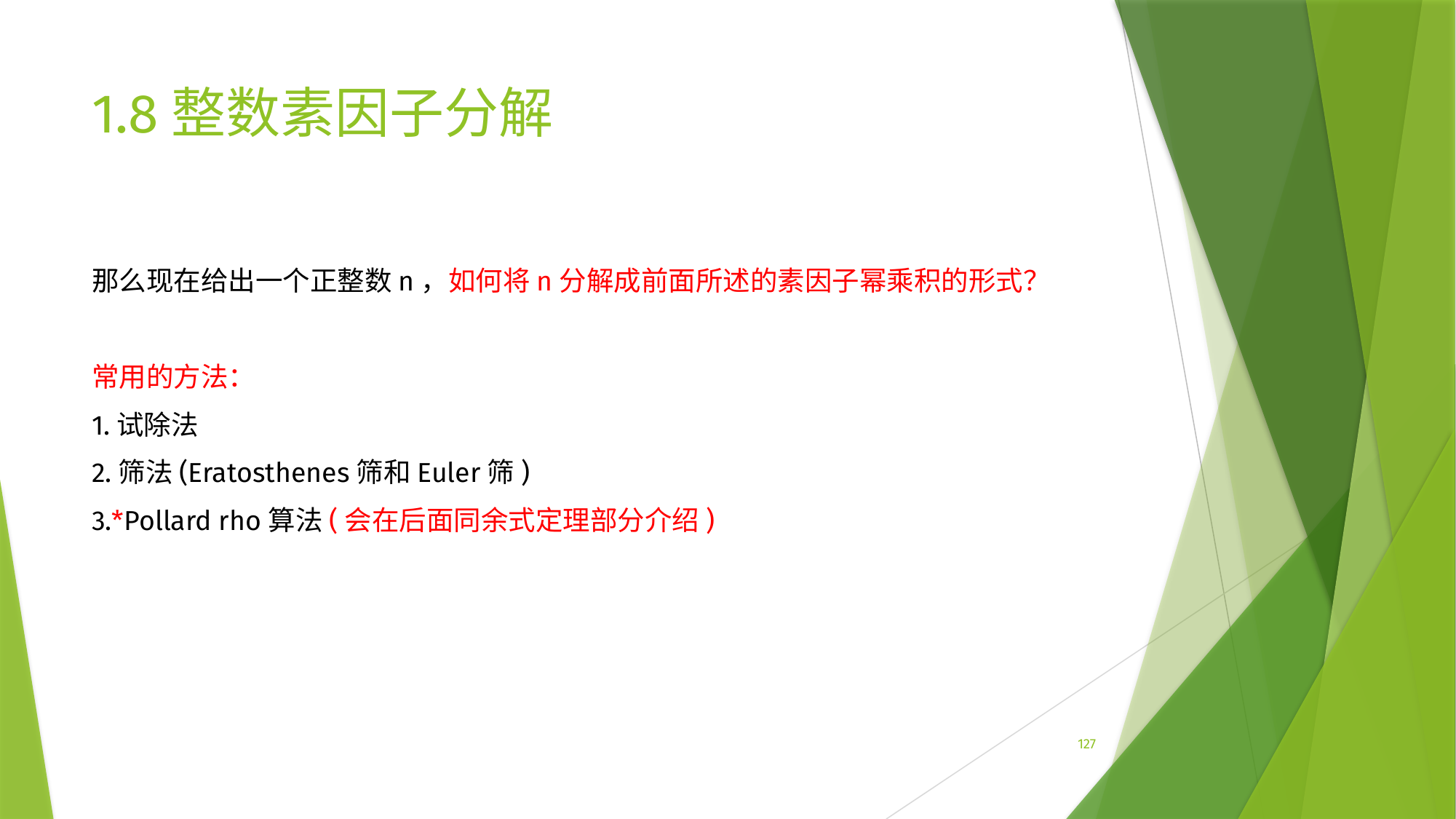

# 1.8整数素因子分解
那么现在给出一个正整数n，如何将n分解成前面所述的素因子幂乘积的形式？

常用的方法：
1.试除法
2.筛法(Eratosthenes筛和Euler筛)
3.*Pollard rho算法(会在后面同余式定理部分介绍)

127